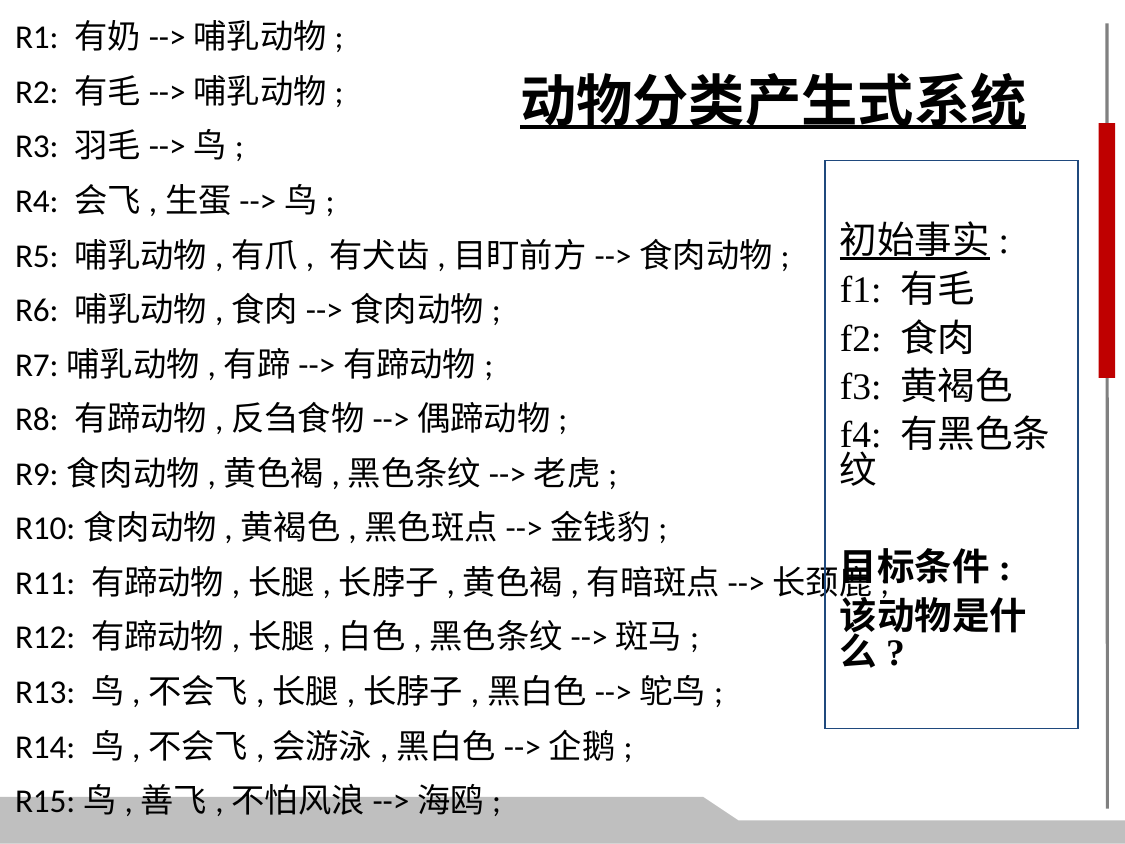

R1: 有奶-->哺乳动物;
R2: 有毛-->哺乳动物;
R3: 羽毛-->鸟;
R4: 会飞,生蛋-->鸟;
R5: 哺乳动物,有爪, 有犬齿,目盯前方-->食肉动物;
R6: 哺乳动物,食肉-->食肉动物;
R7:哺乳动物,有蹄-->有蹄动物;
R8: 有蹄动物,反刍食物-->偶蹄动物;
R9:食肉动物,黄色褐,黑色条纹-->老虎;
R10:食肉动物,黄褐色,黑色斑点-->金钱豹;
R11: 有蹄动物,长腿,长脖子,黄色褐,有暗斑点-->长颈鹿;
R12: 有蹄动物,长腿,白色,黑色条纹-->斑马;
R13: 鸟,不会飞,长腿,长脖子,黑白色-->鸵鸟;
R14: 鸟,不会飞,会游泳,黑白色-->企鹅;
R15:鸟,善飞,不怕风浪-->海鸥;

动物分类产生式系统

初始事实:
f1: 有毛
f2: 食肉
f3: 黄褐色
f4: 有黑色条纹

目标条件:
该动物是什么?